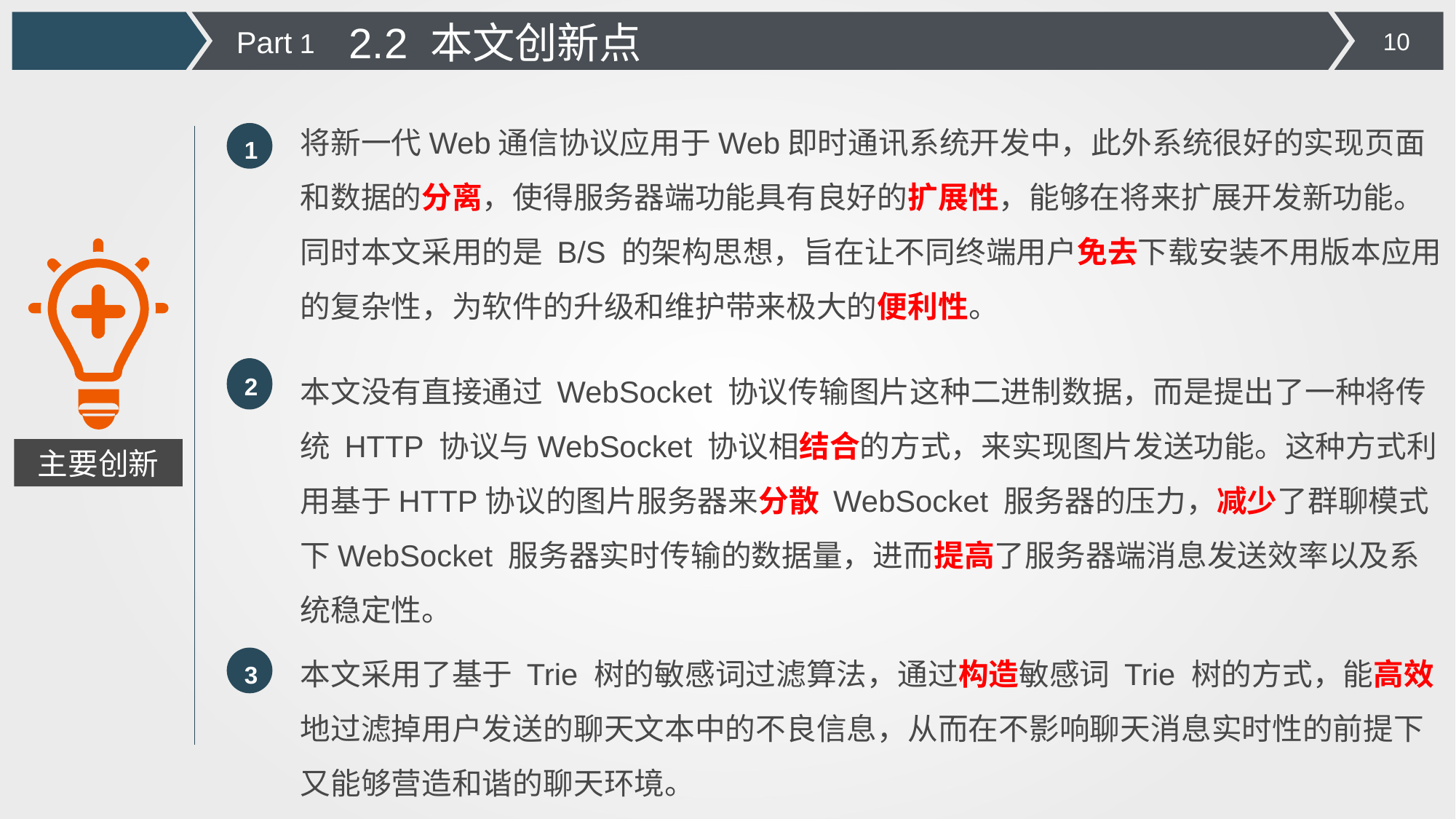

2.2 本文创新点
Part 1
将新一代Web通信协议应用于Web即时通讯系统开发中，此外系统很好的实现页面和数据的分离，使得服务器端功能具有良好的扩展性，能够在将来扩展开发新功能。同时本文采用的是 B/S 的架构思想，旨在让不同终端用户免去下载安装不用版本应用的复杂性，为软件的升级和维护带来极大的便利性。
1

本文没有直接通过 WebSocket 协议传输图片这种二进制数据，而是提出了一种将传统 HTTP 协议与WebSocket 协议相结合的方式，来实现图片发送功能。这种方式利用基于HTTP协议的图片服务器来分散 WebSocket 服务器的压力，减少了群聊模式下WebSocket 服务器实时传输的数据量，进而提高了服务器端消息发送效率以及系统稳定性。

2
主要创新
本文采用了基于 Trie 树的敏感词过滤算法，通过构造敏感词 Trie 树的方式，能高效地过滤掉用户发送的聊天文本中的不良信息，从而在不影响聊天消息实时性的前提下又能够营造和谐的聊天环境。
3